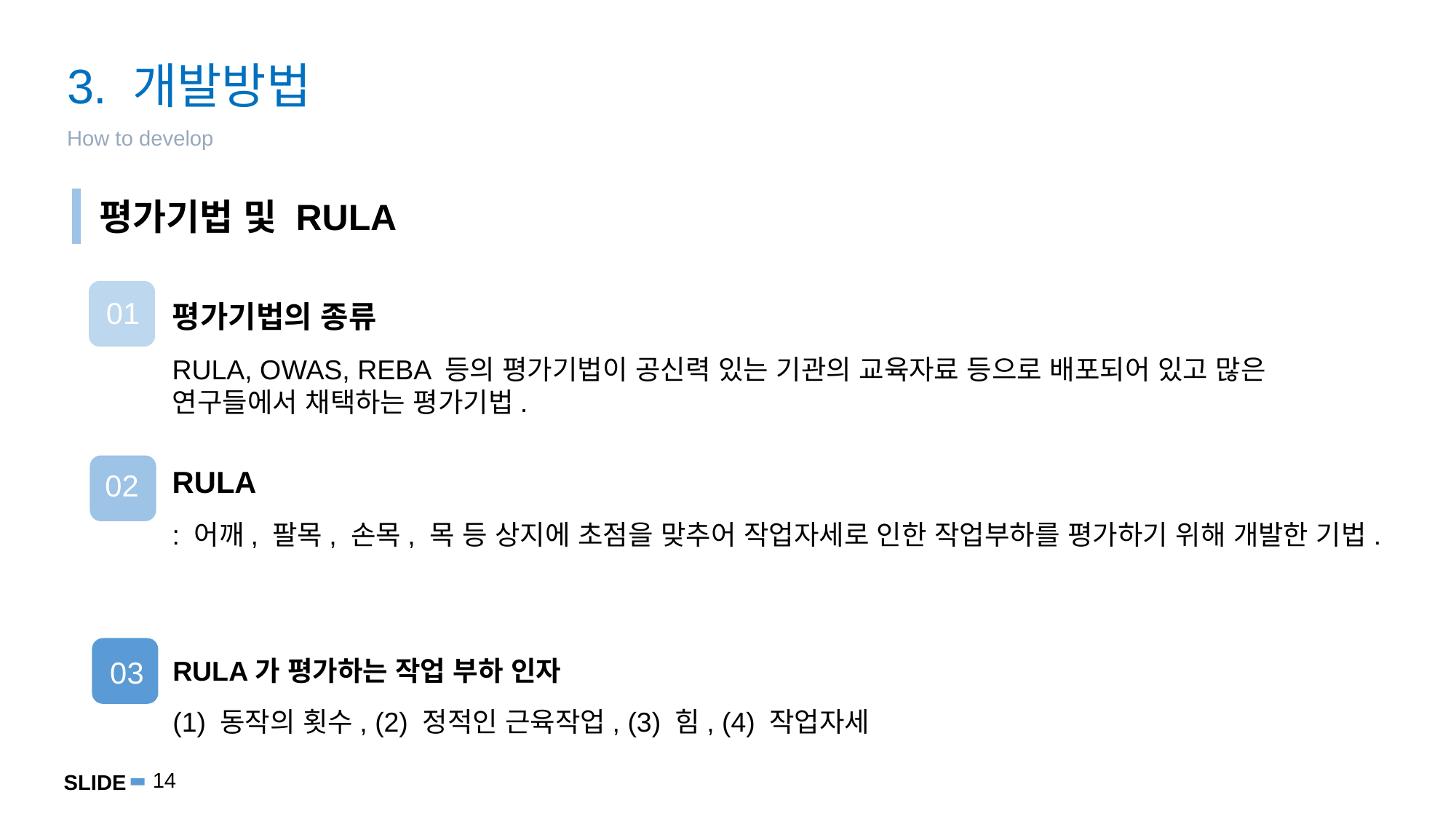

# 3. 개발방법
How to develop
평가기법 및 RULA

01
평가기법의 종류

RULA, OWAS, REBA 등의 평가기법이 공신력 있는 기관의 교육자료 등으로 배포되어 있고 많은 연구들에서 채택하는 평가기법.

02
RULA

: 어깨, 팔목, 손목, 목 등 상지에 초점을 맞추어 작업자세로 인한 작업부하를 평가하기 위해 개발한 기법.

03
RULA가 평가하는 작업 부하 인자

(1) 동작의 횟수, (2) 정적인 근육작업, (3) 힘, (4) 작업자세